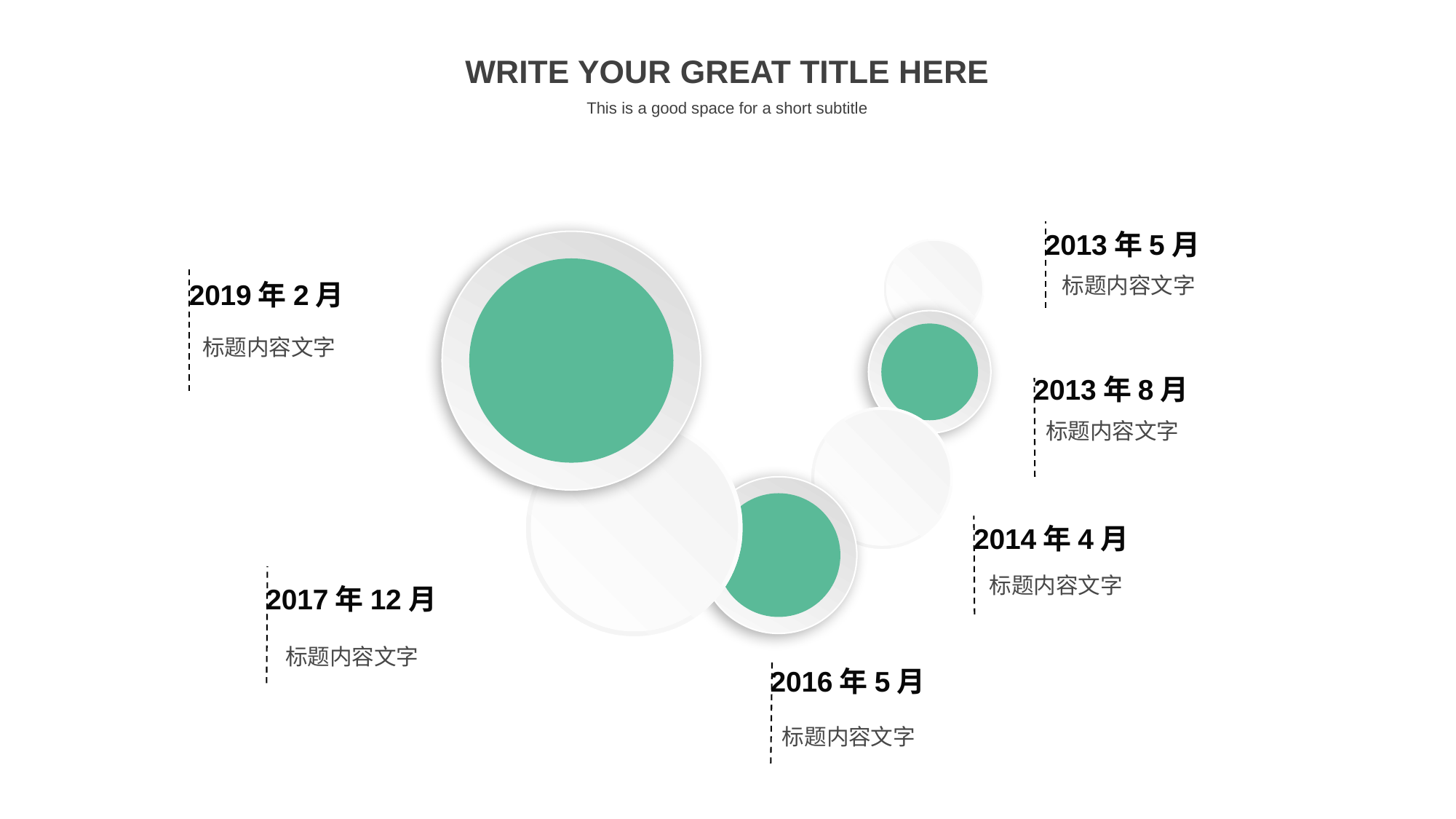

WRITE YOUR GREAT TITLE HERE
This is a good space for a short subtitle
2013年5月

标题内容文字
2019年2月

标题内容文字
2013年8月

标题内容文字

2014年4月
标题内容文字
2017年12月
标题内容文字
2016年5月
标题内容文字